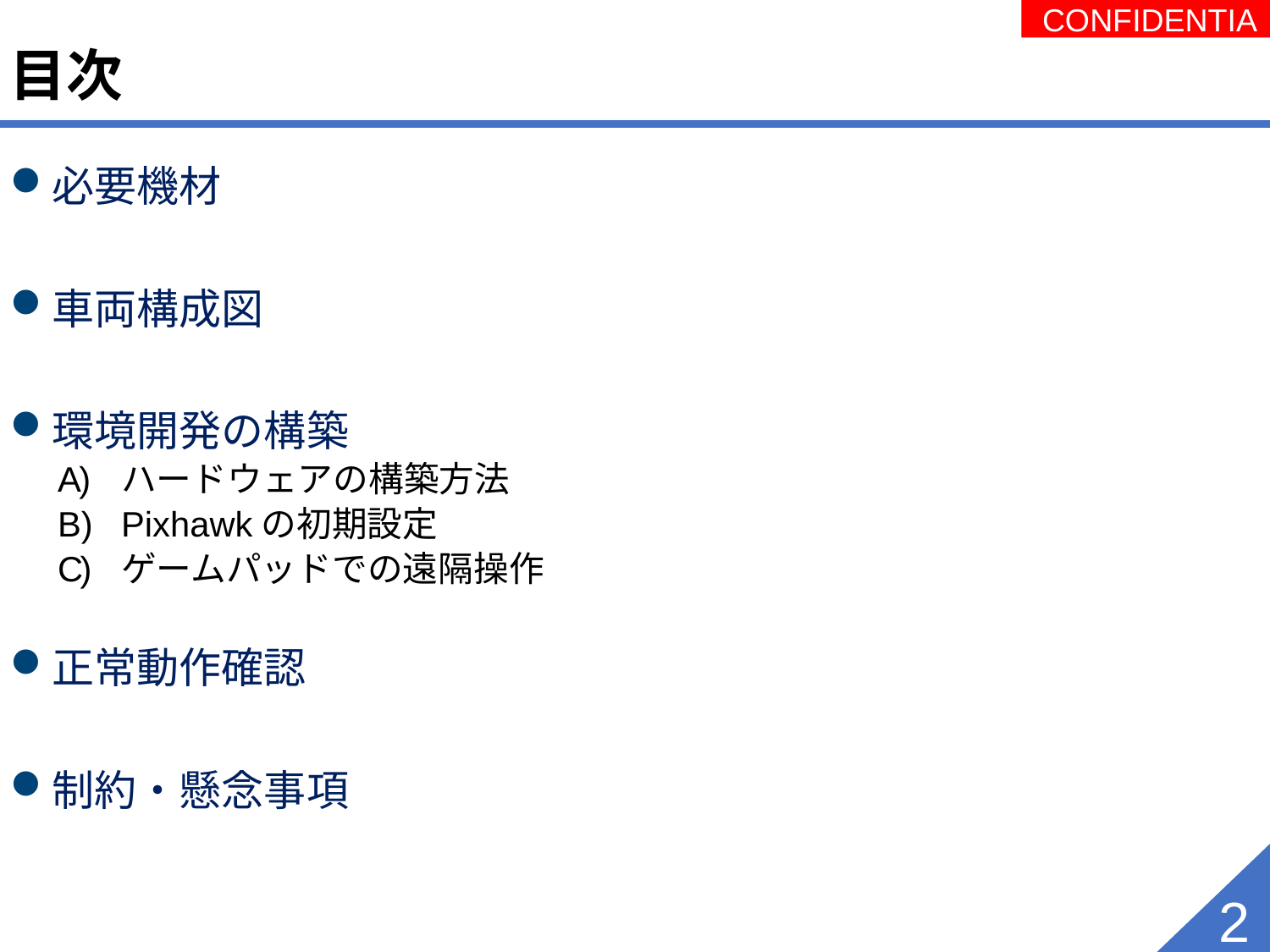

# 目次
必要機材

車両構成図

環境開発の構築
ハードウェアの構築方法
Pixhawkの初期設定
ゲームパッドでの遠隔操作

正常動作確認

制約・懸念事項

2